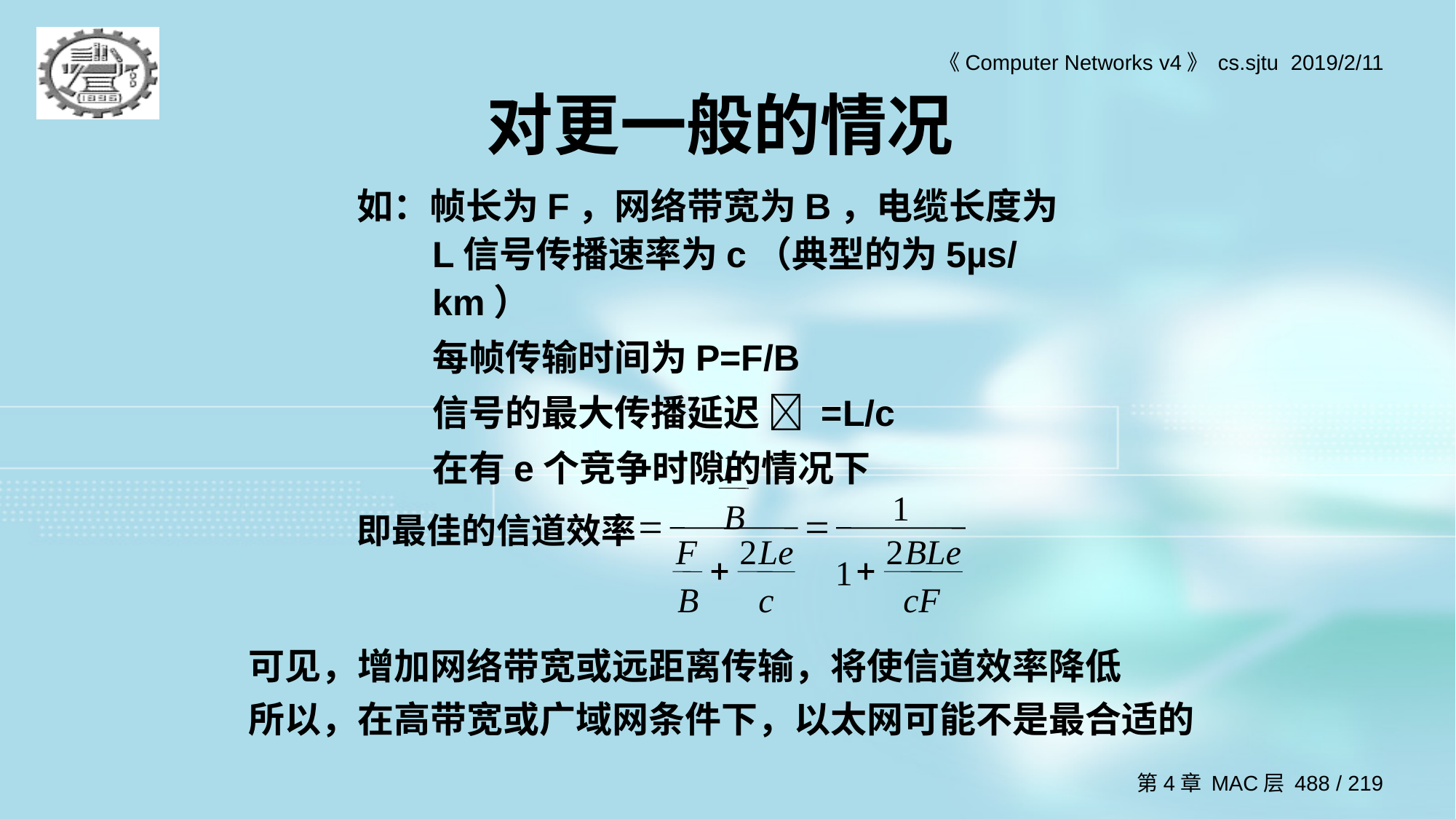

# 对更一般的情况
如：帧长为F，网络带宽为B，电缆长度为L信号传播速率为c（典型的为5µs/km）
	每帧传输时间为P=F/B
	信号的最大传播延迟 τ =L/c
	在有e个竞争时隙的情况下

F
1

B
=
=
即最佳的信道效率
F
2
Le
2
BLe

+
+
1

B
c
cF
可见，增加网络带宽或远距离传输，将使信道效率降低
所以，在高带宽或广域网条件下，以太网可能不是最合适的